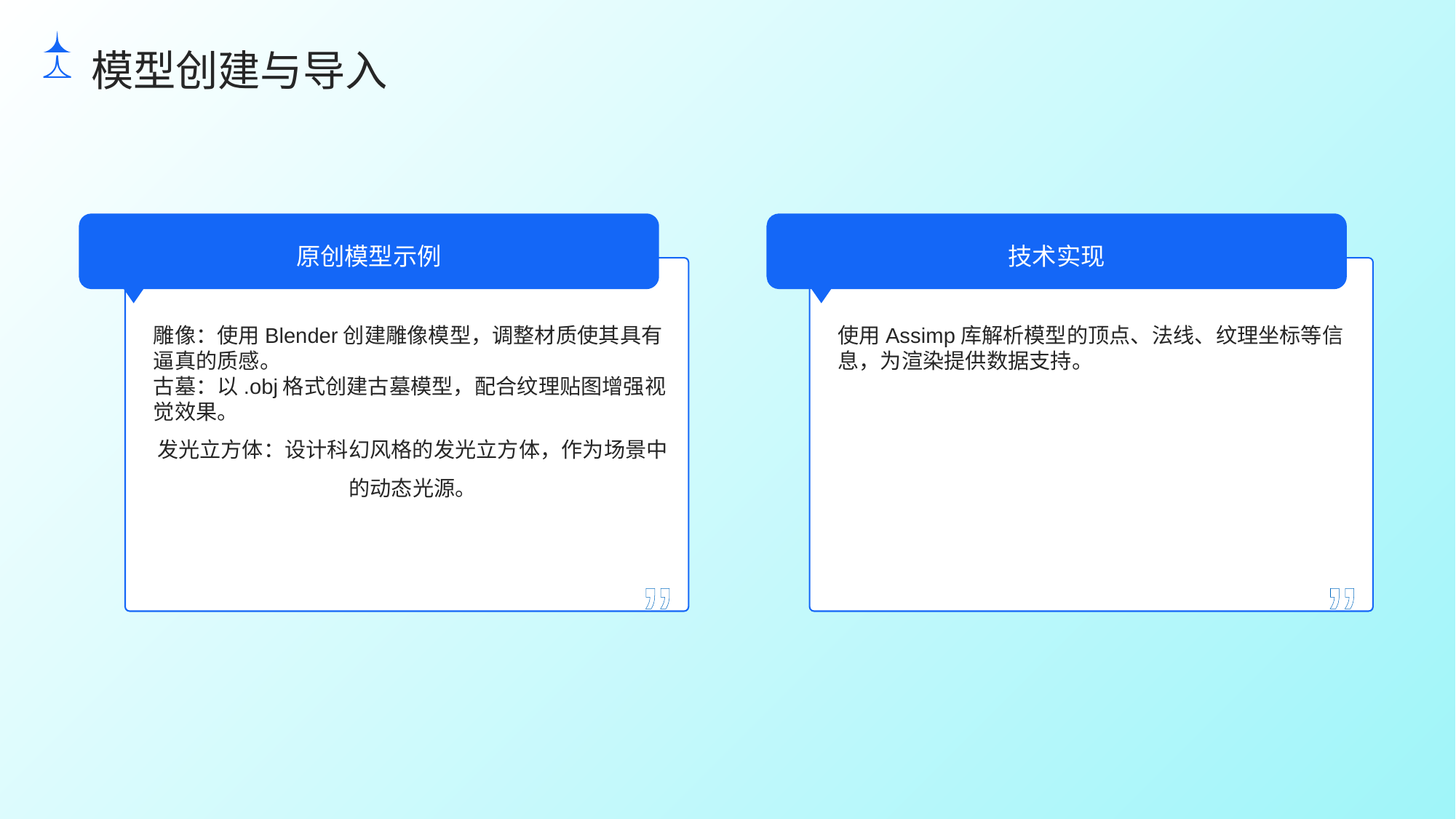

模型创建与导入

原创模型示例
技术实现

雕像：使用Blender创建雕像模型，调整材质使其具有逼真的质感。
古墓：以.obj格式创建古墓模型，配合纹理贴图增强视觉效果。
发光立方体：设计科幻风格的发光立方体，作为场景中的动态光源。
使用Assimp库解析模型的顶点、法线、纹理坐标等信息，为渲染提供数据支持。

”
”